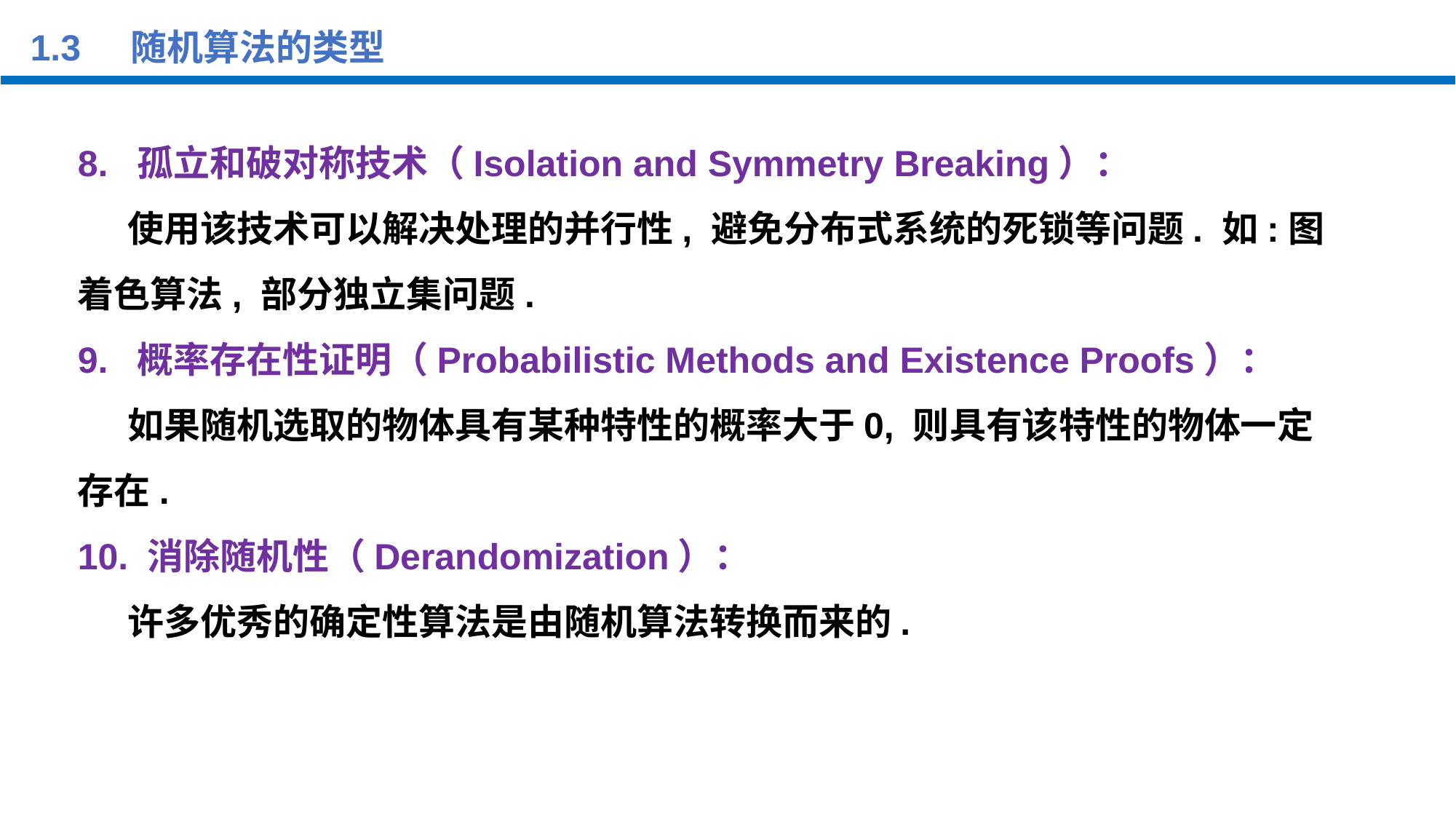

1.3    随机算法的类型

8.  孤立和破对称技术（Isolation and Symmetry Breaking）：
     使用该技术可以解决处理的并行性, 避免分布式系统的死锁等问题. 如:图着色算法, 部分独立集问题.
9.  概率存在性证明（Probabilistic Methods and Existence Proofs）：
     如果随机选取的物体具有某种特性的概率大于0, 则具有该特性的物体一定存在.
10. 消除随机性（Derandomization）：
     许多优秀的确定性算法是由随机算法转换而来的.